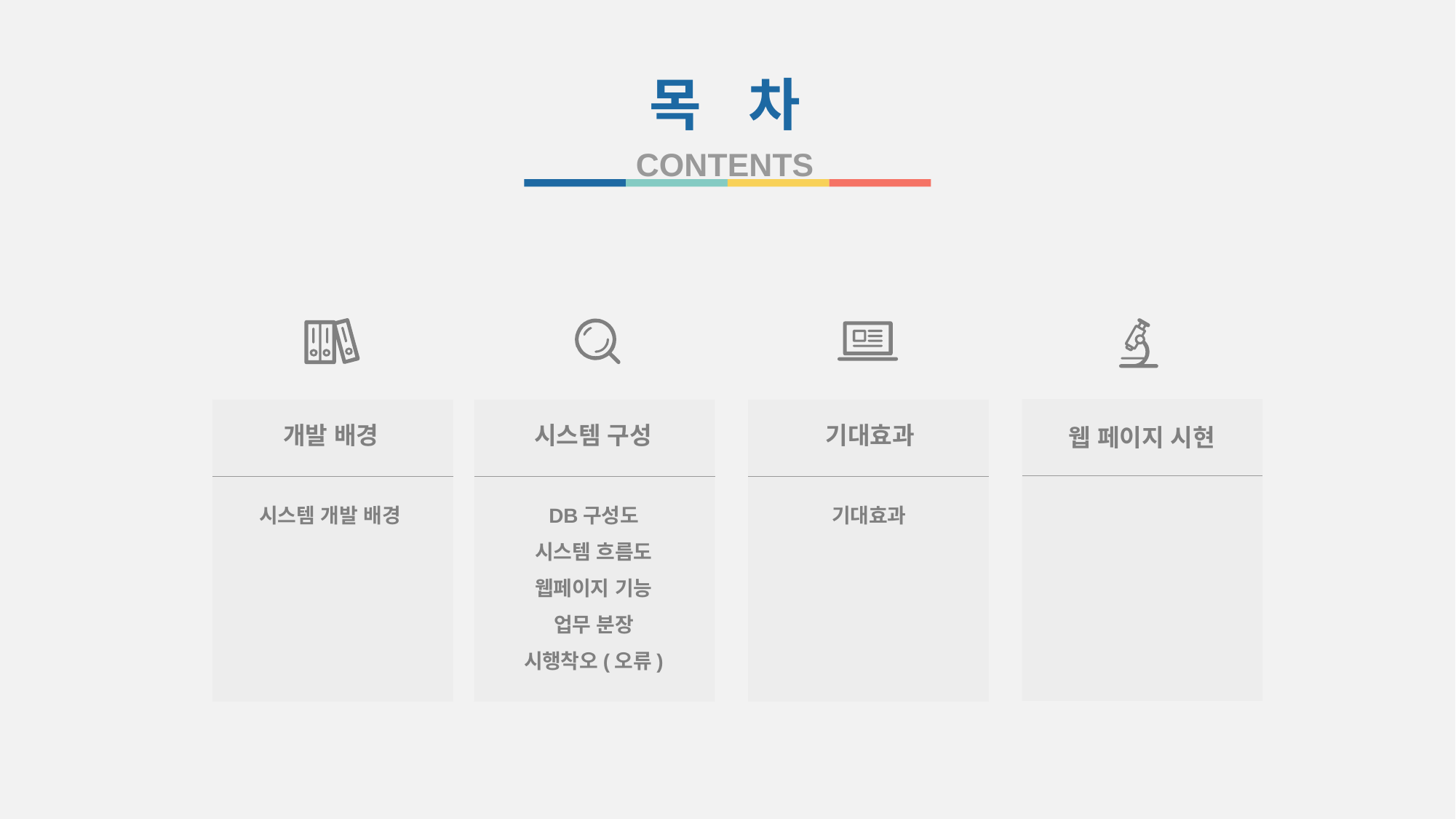

목   차
CONTENTS

개발 배경
시스템 구성
기대효과
웹 페이지 시현
시스템 개발 배경
DB구성도
시스템 흐름도
웹페이지 기능
업무 분장
시행착오(오류)
기대효과